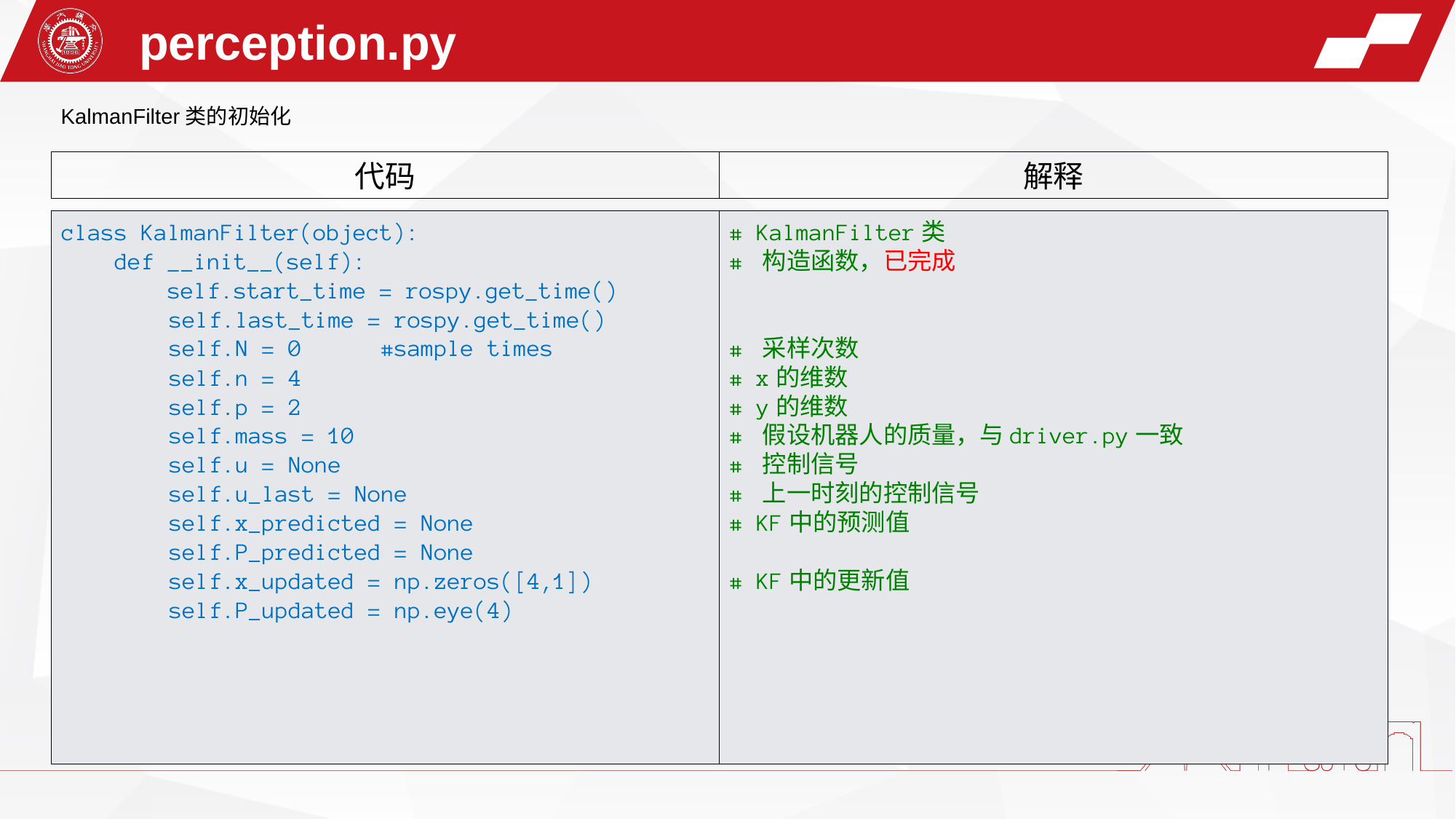

perception.py
KalmanFilter类的初始化
代码
解释
class KalmanFilter(object):
    def __init__(self):
        self.start_time = rospy.get_time()
    self.last_time = rospy.get_time()
    self.N = 0      #sample times
    self.n = 4
    self.p = 2
    self.mass = 10
    self.u = None
    self.u_last = None
    self.x_predicted = None
    self.P_predicted = None
    self.x_updated = np.zeros([4,1])
    self.P_updated = np.eye(4)

# KalmanFilter类
# 构造函数，已完成

# 采样次数
# x的维数
# y的维数
# 假设机器人的质量，与driver.py一致
# 控制信号
# 上一时刻的控制信号
# KF中的预测值

# KF中的更新值